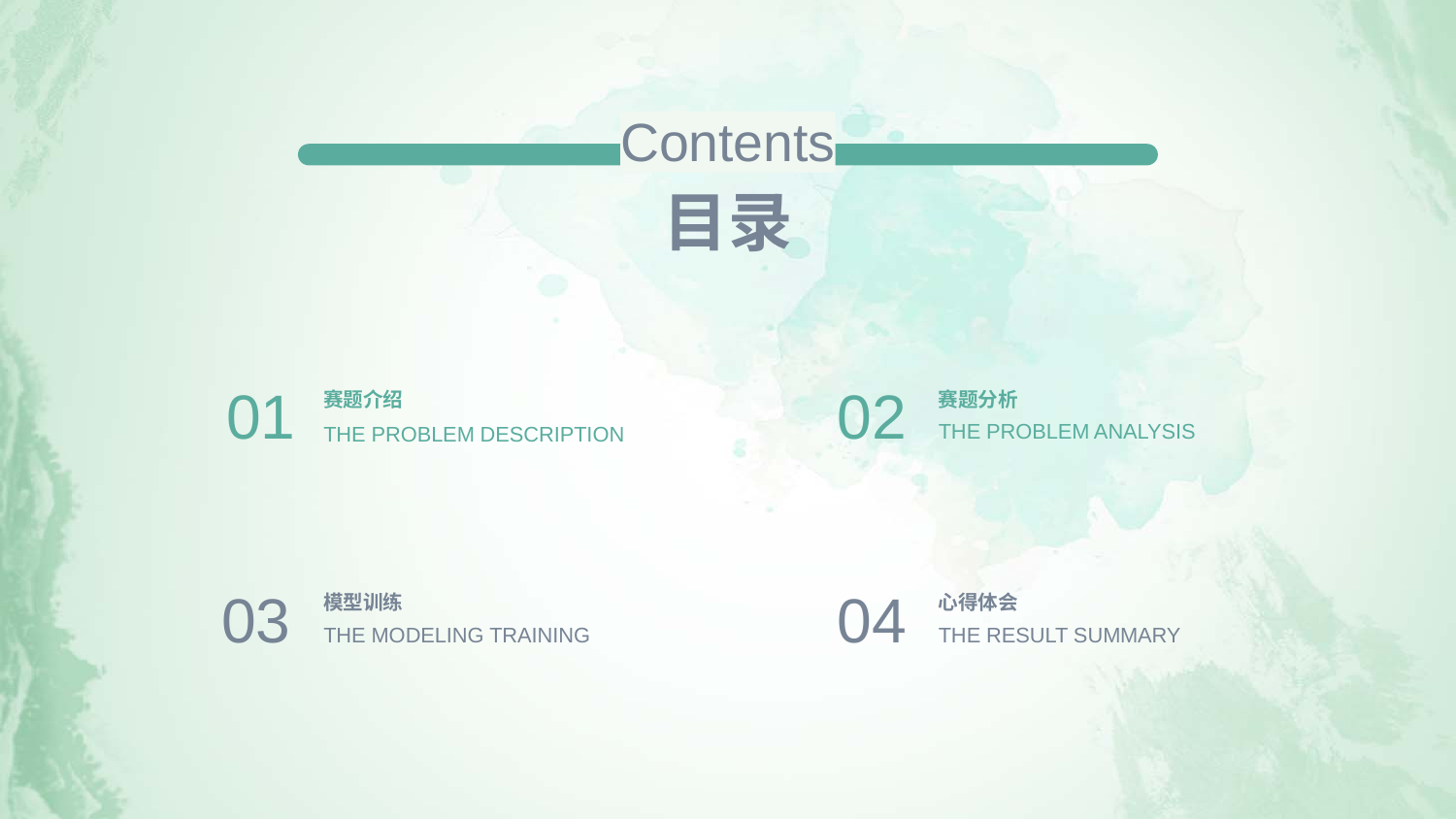

Contents
目录

01
赛题介绍
THE PROBLEM DESCRIPTION
02
赛题分析
THE PROBLEM ANALYSIS

03
模型训练
THE MODELING TRAINING
04
心得体会
THE RESULT SUMMARY